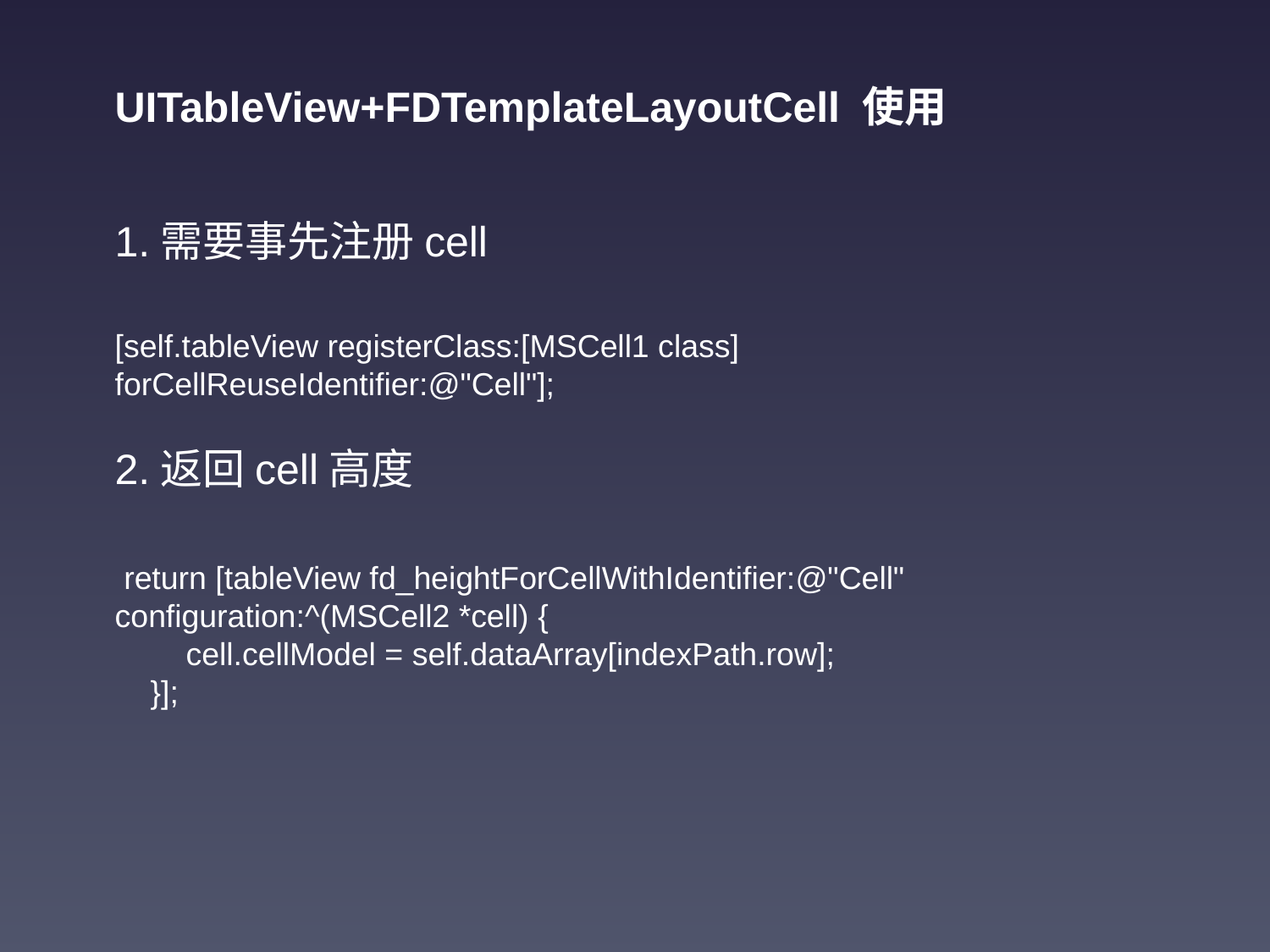

UITableView+FDTemplateLayoutCell 使用
1.需要事先注册cell
[self.tableView registerClass:[MSCell1 class] forCellReuseIdentifier:@"Cell"];
2.返回cell高度
 return [tableView fd_heightForCellWithIdentifier:@"Cell" configuration:^(MSCell2 *cell) {
        cell.cellModel = self.dataArray[indexPath.row];
    }];